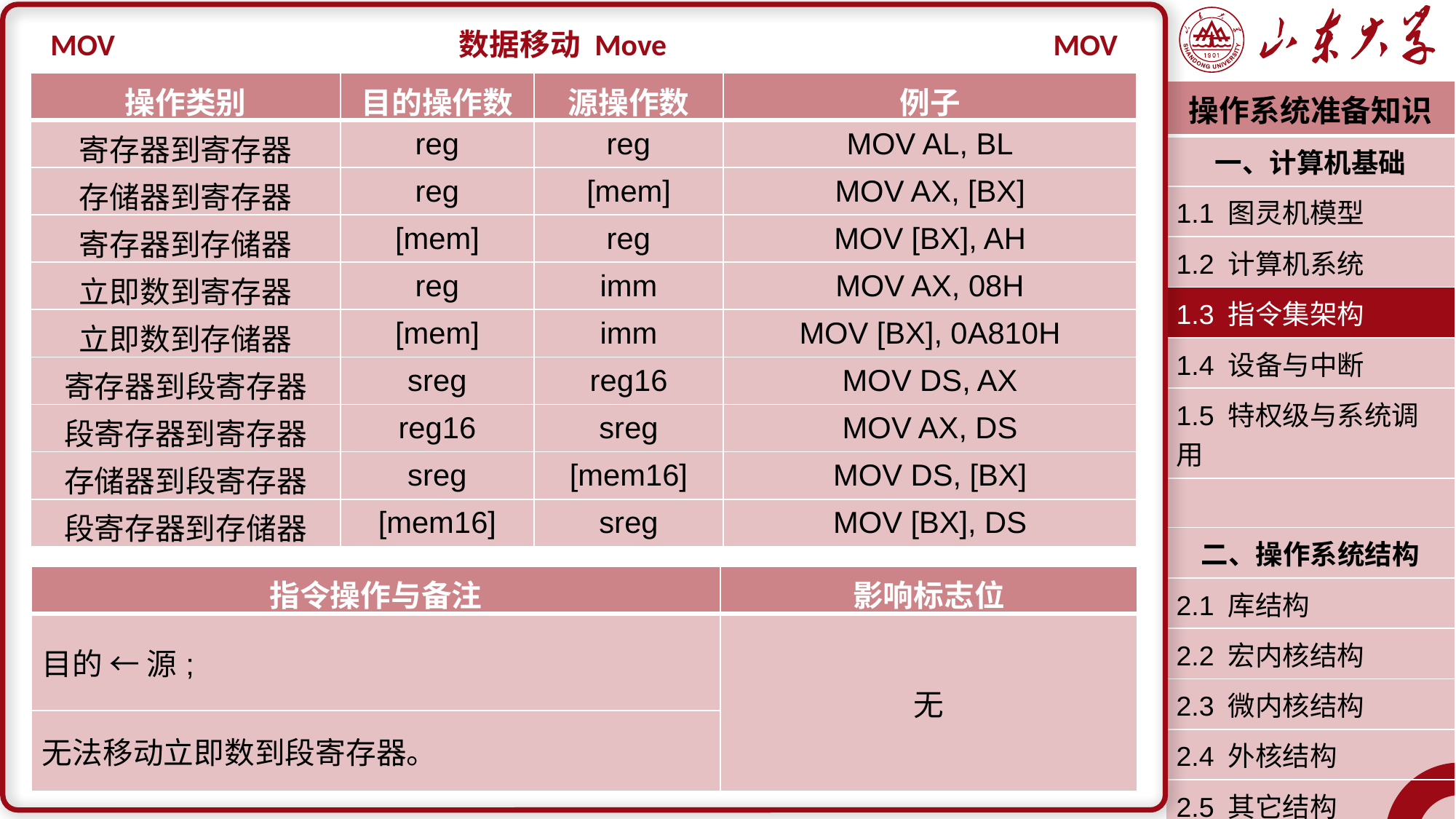

MOV
数据移动 Move
MOV
| 操作类别 | 目的操作数 | 源操作数 | 例子 |
| --- | --- | --- | --- |
| 寄存器到寄存器 | reg | reg | MOV AL, BL |
| 存储器到寄存器 | reg | [mem] | MOV AX, [BX] |
| 寄存器到存储器 | [mem] | reg | MOV [BX], AH |
| 立即数到寄存器 | reg | imm | MOV AX, 08H |
| 立即数到存储器 | [mem] | imm | MOV [BX], 0A810H |
| 寄存器到段寄存器 | sreg | reg16 | MOV DS, AX |
| 段寄存器到寄存器 | reg16 | sreg | MOV AX, DS |
| 存储器到段寄存器 | sreg | [mem16] | MOV DS, [BX] |
| 段寄存器到存储器 | [mem16] | sreg | MOV [BX], DS |
| 操作系统准备知识 |
| --- |
| 一、计算机基础 |
| 1.1 图灵机模型 |
| 1.2 计算机系统 |
| 1.3 指令集架构 |
| 1.4 设备与中断 |
| 1.5 特权级与系统调用 |
|  |
| 二、操作系统结构 |
| 2.1 库结构 |
| 2.2 宏内核结构 |
| 2.3 微内核结构 |
| 2.4 外核结构 |
| 2.5 其它结构 |
| 潘润宇 2023.02 |
| 指令操作与备注 | 影响标志位 |
| --- | --- |
| 目的 ← 源; | 无 |
| 无法移动立即数到段寄存器。 |  |